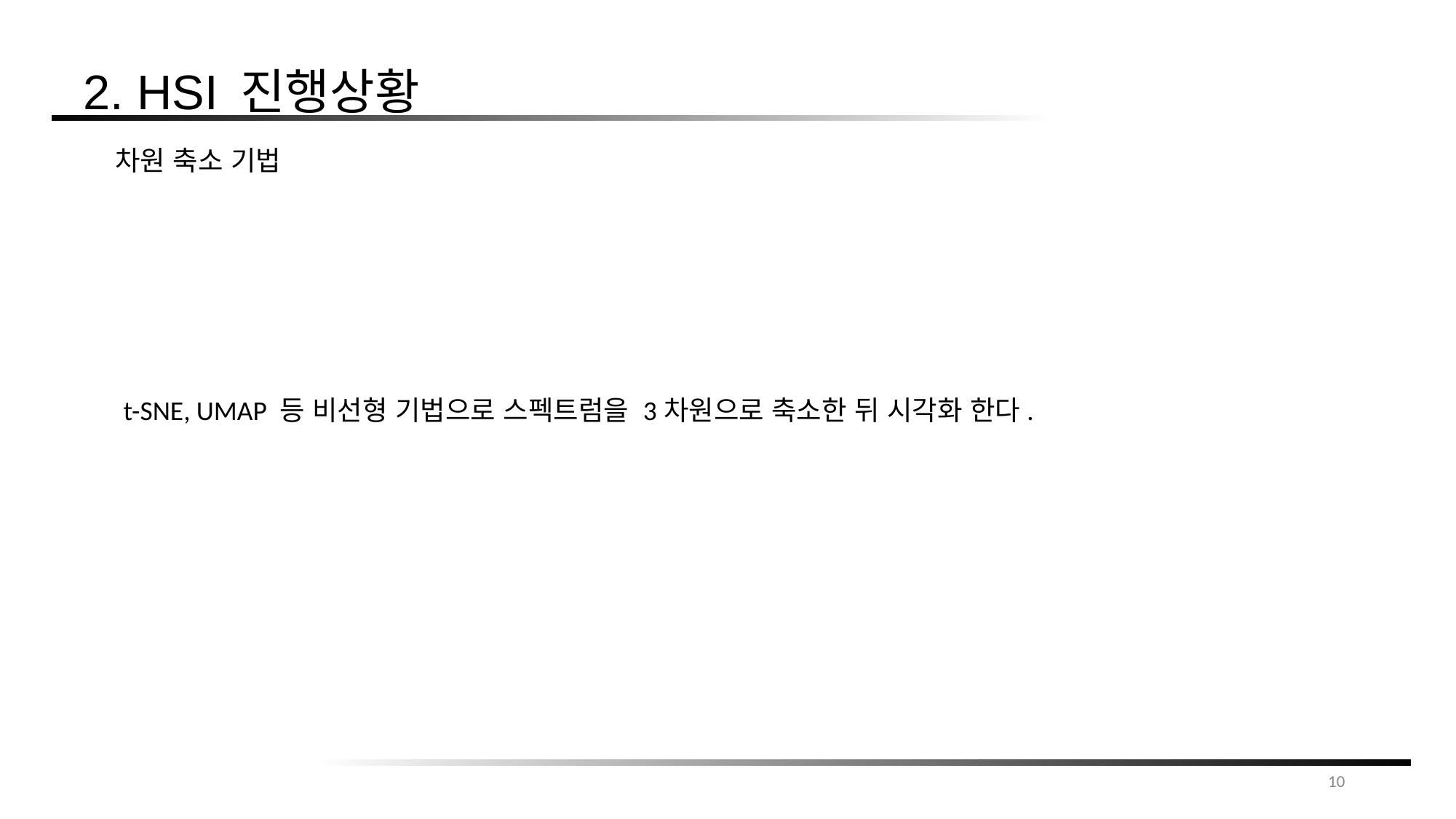

2. HSI 진행상황
차원 축소 기법
t-SNE, UMAP 등 비선형 기법으로 스펙트럼을 3차원으로 축소한 뒤 시각화 한다.
10